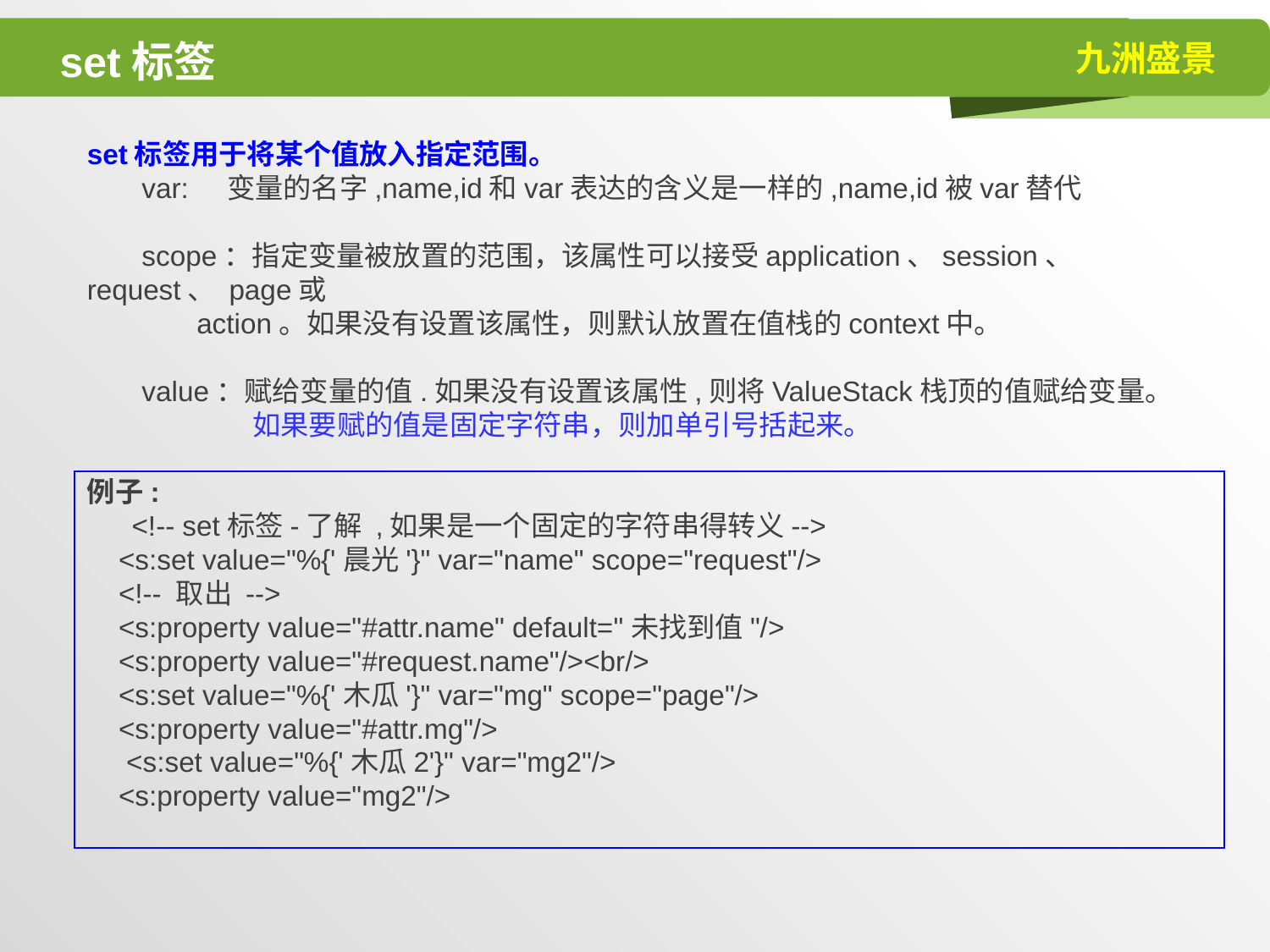

# set标签
set标签用于将某个值放入指定范围。
       var:    变量的名字,name,id和var表达的含义是一样的,name,id被var替代

       scope：指定变量被放置的范围，该属性可以接受application、session、	     request、 page或
              action。如果没有设置该属性，则默认放置在值栈的context中。

       value：赋给变量的值.如果没有设置该属性,则将ValueStack栈顶的值赋给变量。
 	     如果要赋的值是固定字符串，则加单引号括起来。

例子:
       <!-- set标签-了解 ,如果是一个固定的字符串得转义-->
    <s:set value="%{'晨光'}" var="name" scope="request"/>
    <!-- 取出 -->
    <s:property value="#attr.name" default="未找到值"/>
    <s:property value="#request.name"/><br/>
    <s:set value="%{'木瓜'}" var="mg" scope="page"/>
    <s:property value="#attr.mg"/>
     <s:set value="%{'木瓜2'}" var="mg2"/>
    <s:property value="mg2"/>